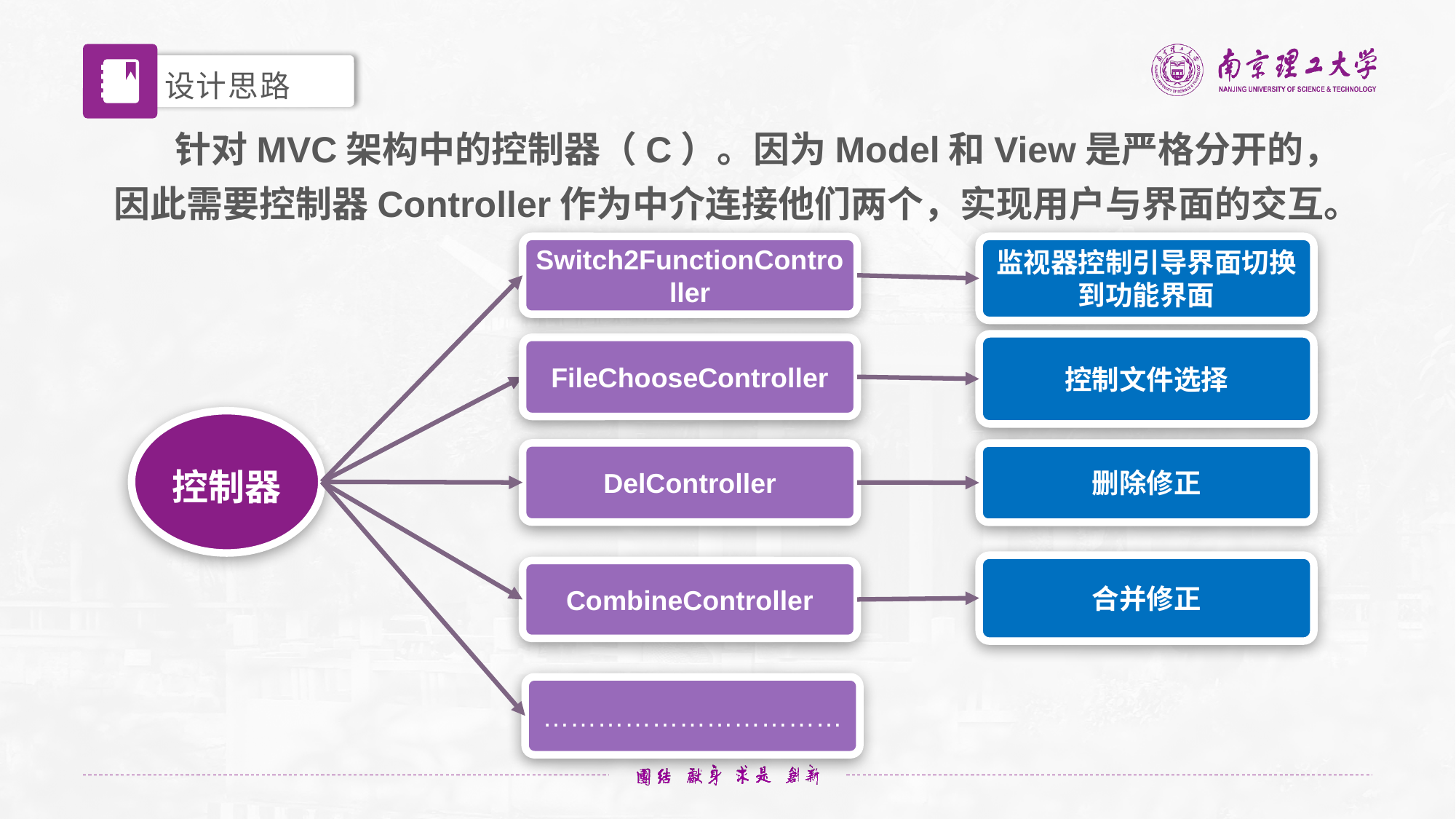

设计思路
       针对MVC架构中的控制器（C）。因为Model和View是严格分开的，因此需要控制器Controller作为中介连接他们两个，实现用户与界面的交互。

Switch2FunctionController
监视器控制引导界面切换到功能界面
控制文件选择
FileChooseController
控制器
DelController
删除修正
合并修正
CombineController
……………………………